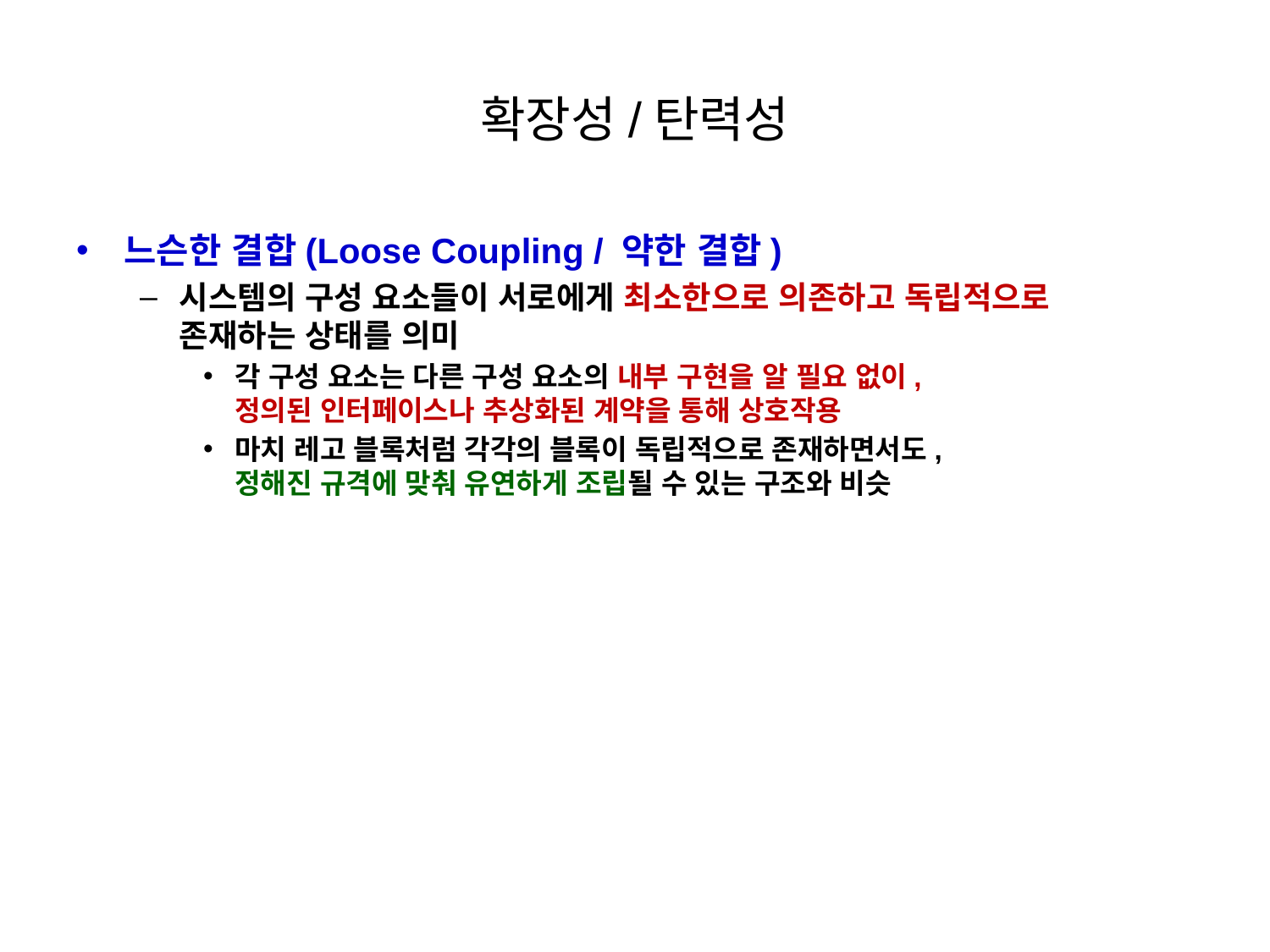

# 확장성/탄력성
느슨한 결합(Loose Coupling / 약한 결합)
시스템의 구성 요소들이 서로에게 최소한으로 의존하고 독립적으로
존재하는 상태를 의미
각 구성 요소는 다른 구성 요소의 내부 구현을 알 필요 없이,
정의된 인터페이스나 추상화된 계약을 통해 상호작용
마치 레고 블록처럼 각각의 블록이 독립적으로 존재하면서도,
정해진 규격에 맞춰 유연하게 조립될 수 있는 구조와 비슷